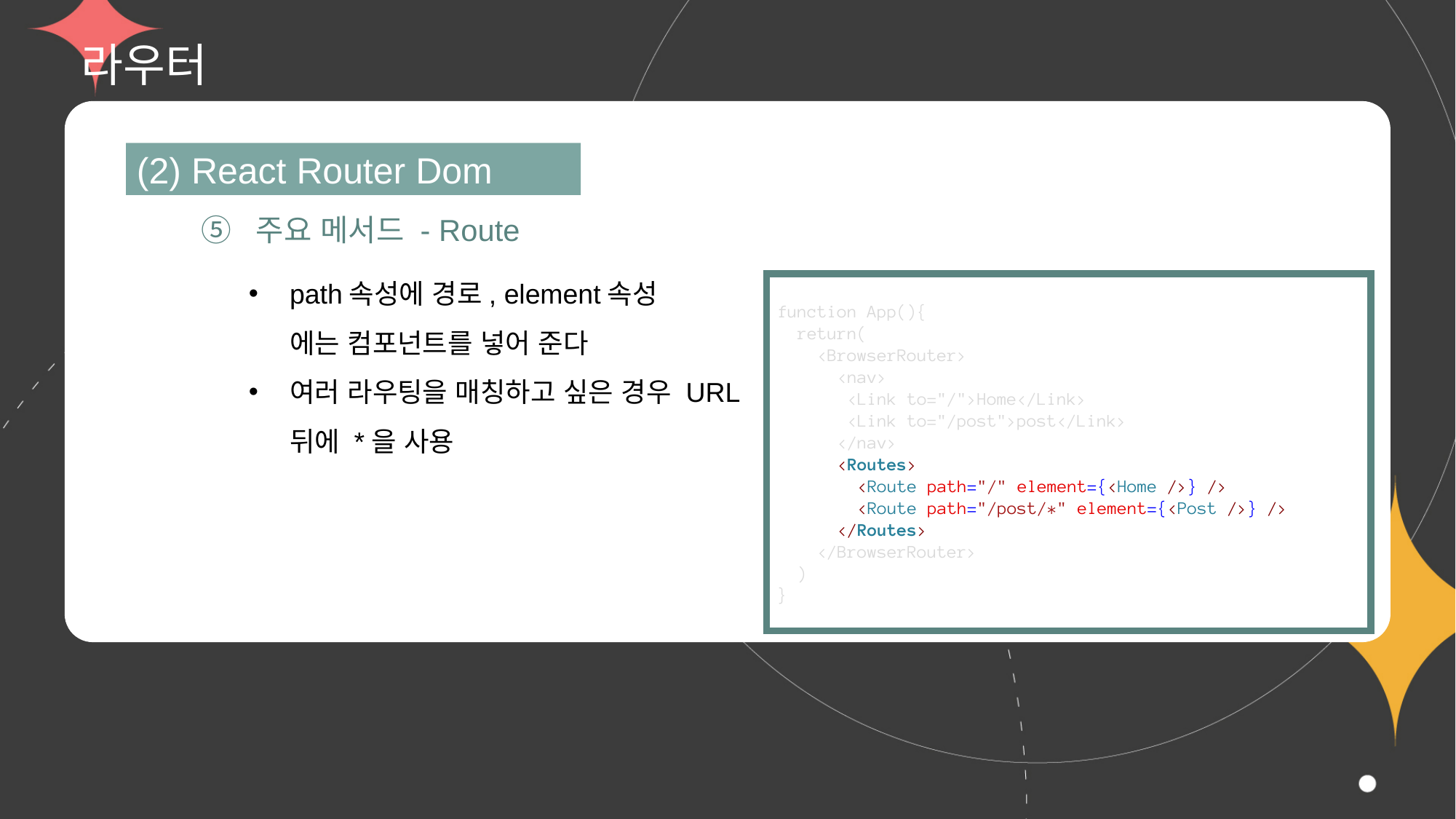

# 라우터
(2) React Router Dom
⑤  주요 메서드 - Route
path속성에 경로, element속성
에는 컴포넌트를 넣어 준다
여러 라우팅을 매칭하고 싶은 경우 URL
뒤에 *을 사용
function App(){
  return(
    <BrowserRouter>
      <nav>
       <Link to="/">Home</Link>
       <Link to="/post">post</Link>
      </nav>
      <Routes>
        <Route path="/" element={<Home />} />
        <Route path="/post/*" element={<Post />} />
      </Routes>
    </BrowserRouter>
  )
}